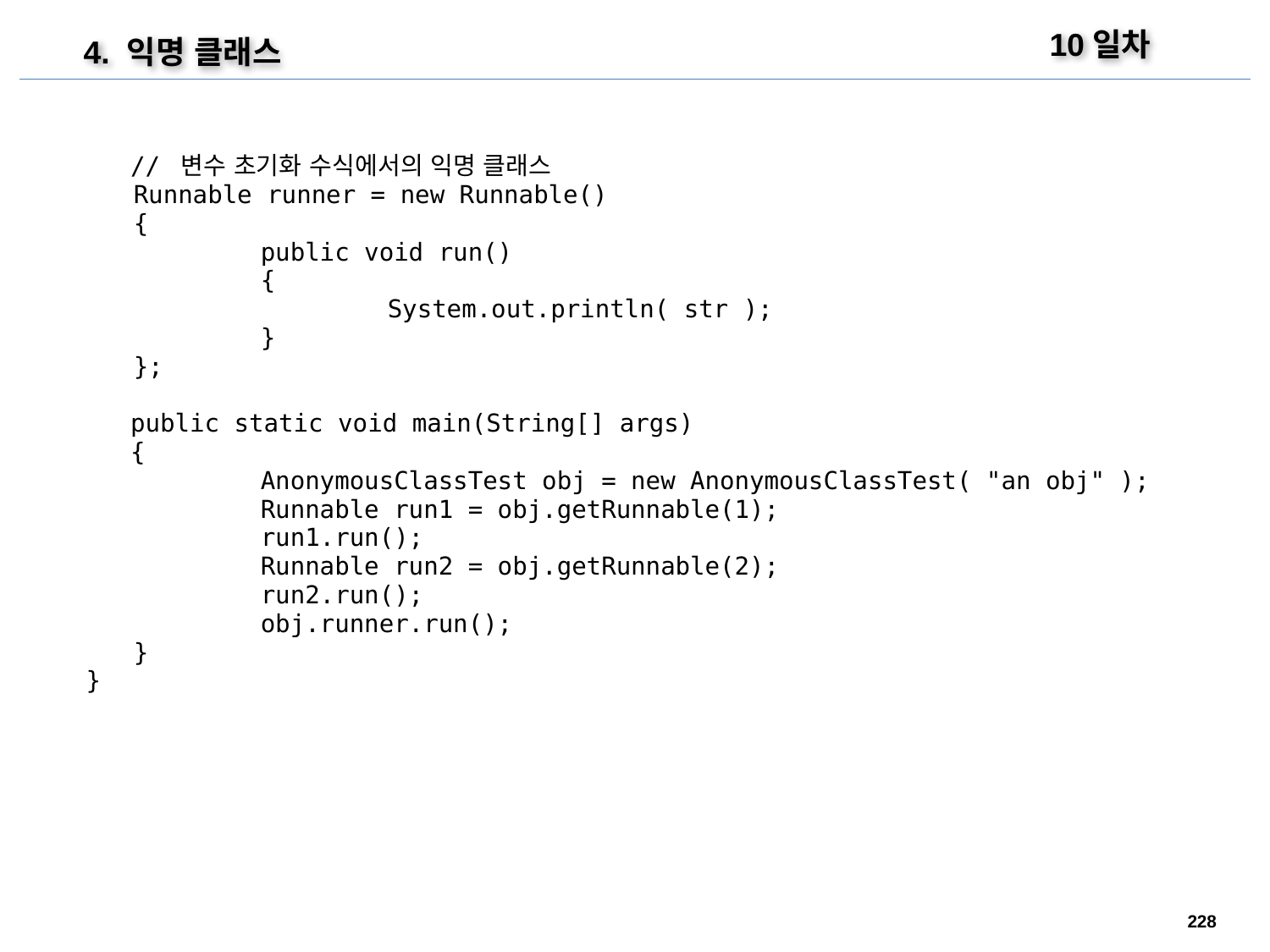

10일차
4. 익명 클래스
   // 변수 초기화 수식에서의 익명 클래스
	Runnable runner = new Runnable()
	{
		public void run()
		{
			System.out.println( str );
		}
	};

   public static void main(String[] args)
   {
		AnonymousClassTest obj = new AnonymousClassTest( "an obj" );
		Runnable run1 = obj.getRunnable(1);
		run1.run();
		Runnable run2 = obj.getRunnable(2);
		run2.run();
		obj.runner.run();
	}
}